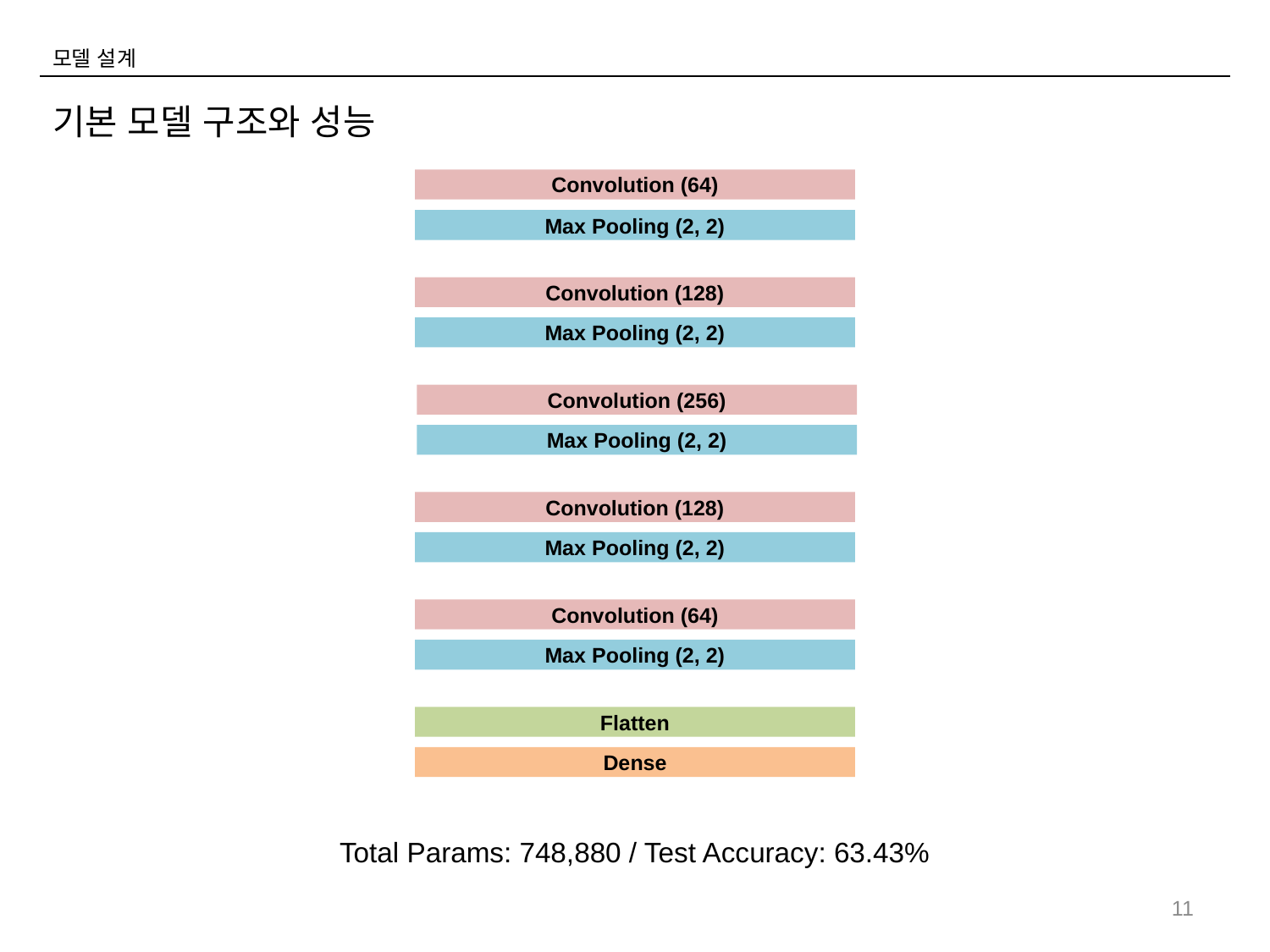

모델 설계
기본 모델 구조와 성능
Convolution (64)
Max Pooling (2, 2)
Convolution (128)
Max Pooling (2, 2)
Convolution (256)
Max Pooling (2, 2)
Convolution (128)
Max Pooling (2, 2)
Convolution (64)
Max Pooling (2, 2)
Flatten
Dense
Total Params: 748,880 / Test Accuracy: 63.43%
11